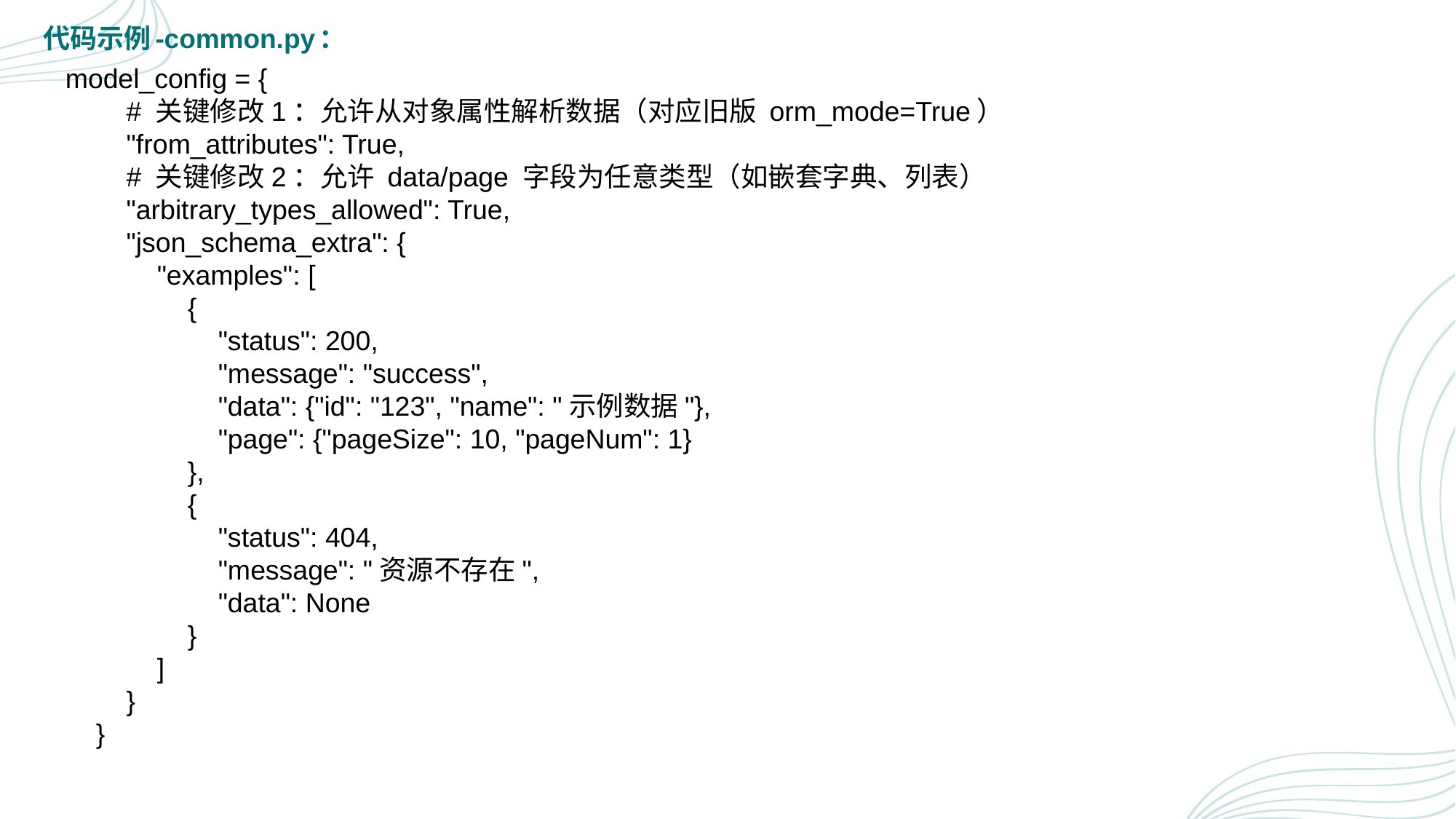

代码示例-common.py：
model_config = {
        # 关键修改1：允许从对象属性解析数据（对应旧版 orm_mode=True）
        "from_attributes": True,
        # 关键修改2：允许 data/page 字段为任意类型（如嵌套字典、列表）
        "arbitrary_types_allowed": True,
        "json_schema_extra": {
            "examples": [
                {
                    "status": 200,
                    "message": "success",
                    "data": {"id": "123", "name": "示例数据"},
                    "page": {"pageSize": 10, "pageNum": 1}
                },
                {
                    "status": 404,
                    "message": "资源不存在",
                    "data": None
                }
            ]
        }
    }